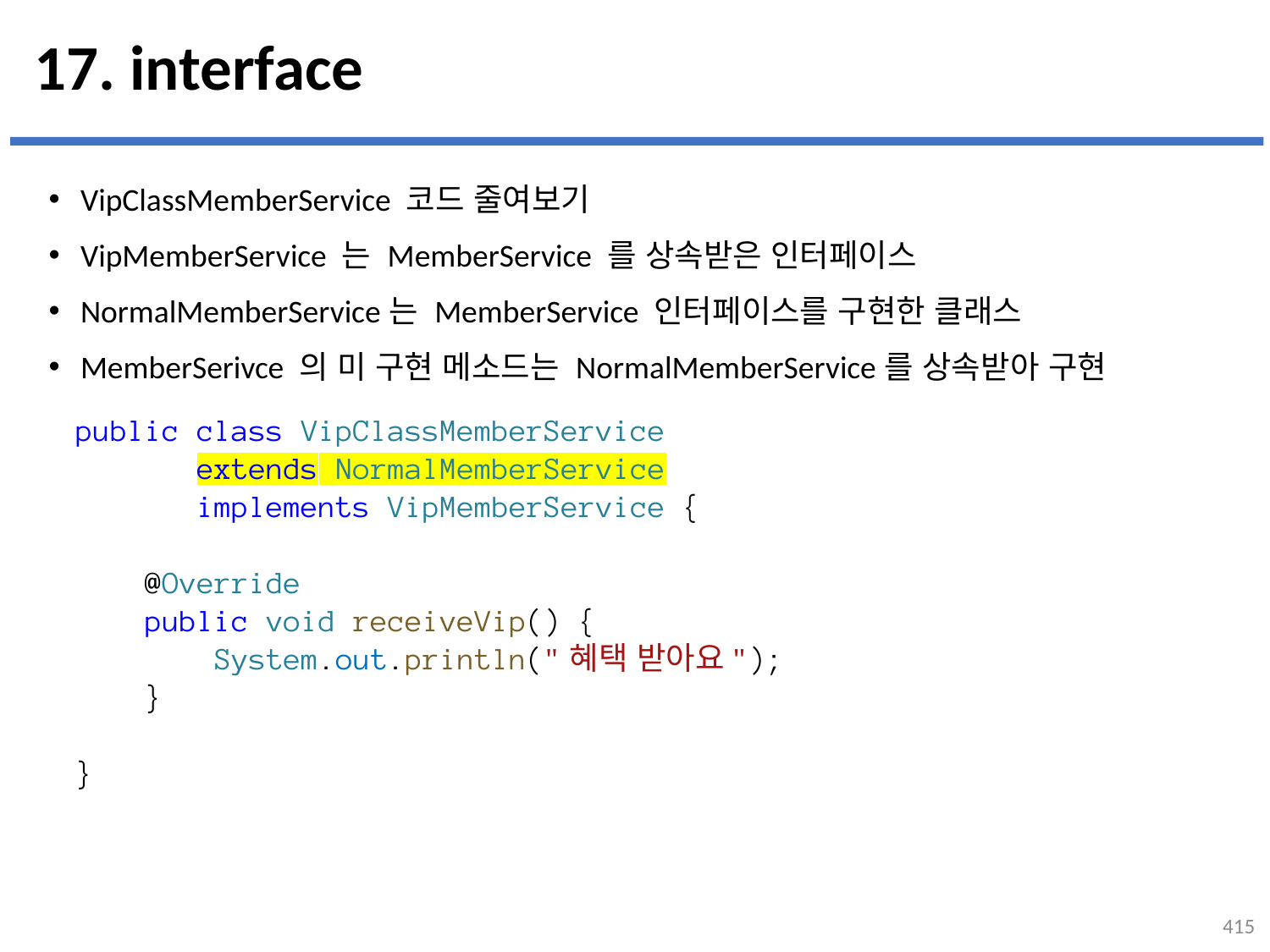

# 17. interface
VipClassMemberService 코드 줄여보기
VipMemberService 는 MemberService 를 상속받은 인터페이스
NormalMemberService는 MemberService 인터페이스를 구현한 클래스
MemberSerivce 의 미 구현 메소드는 NormalMemberService를 상속받아 구현
public class VipClassMemberService
       extends NormalMemberService
       implements VipMemberService {

    @Override
    public void receiveVip() {
        System.out.println("혜택 받아요");
    }

}
415